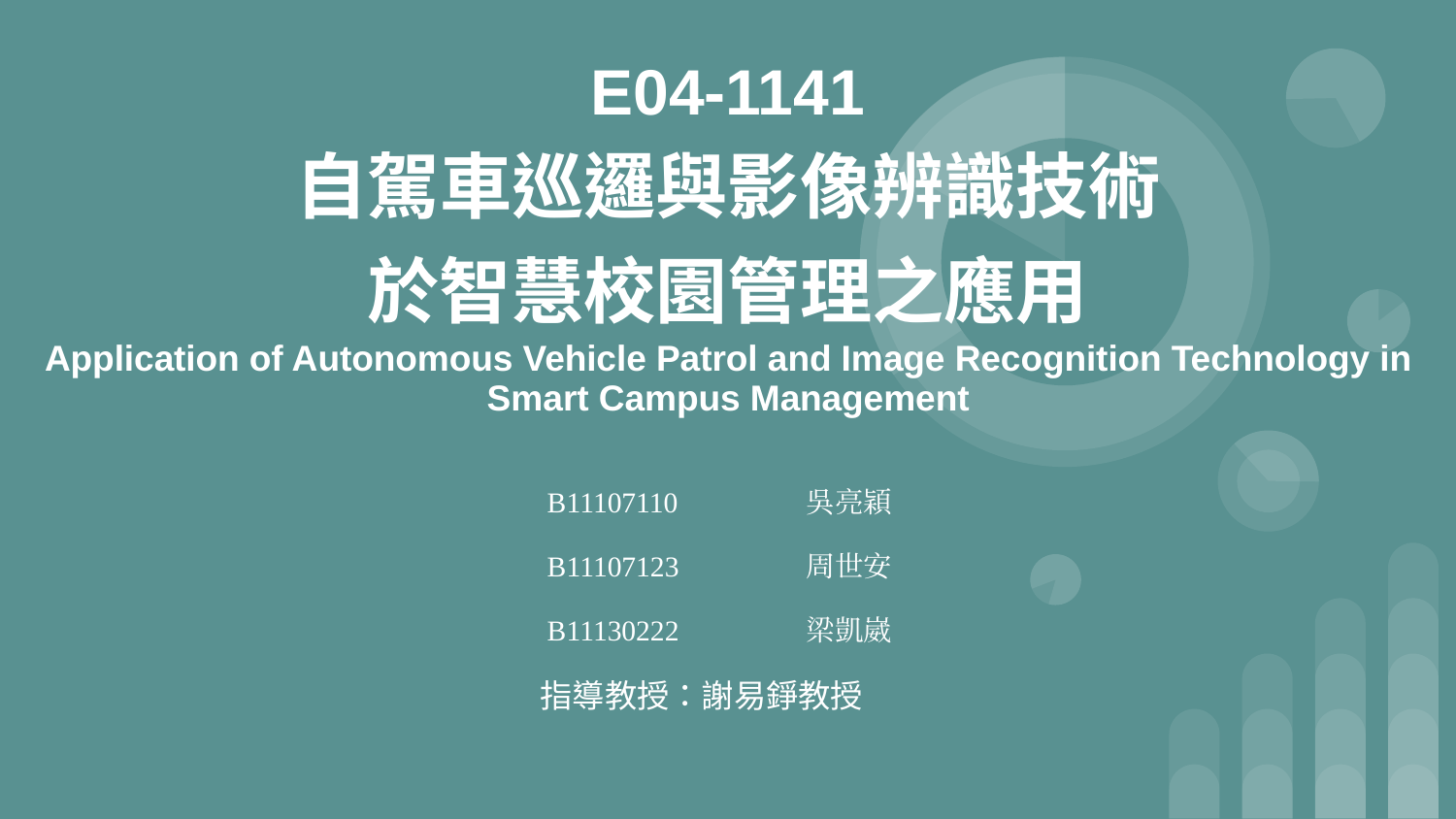

# E04-1141
自駕車巡邏與影像辨識技術
於智慧校園管理之應用
Application of Autonomous Vehicle Patrol and Image Recognition Technology in Smart Campus Management
B11107110	吳亮穎

B11107123	周世安

B11130222	梁凱崴
指導教授：謝易錚教授